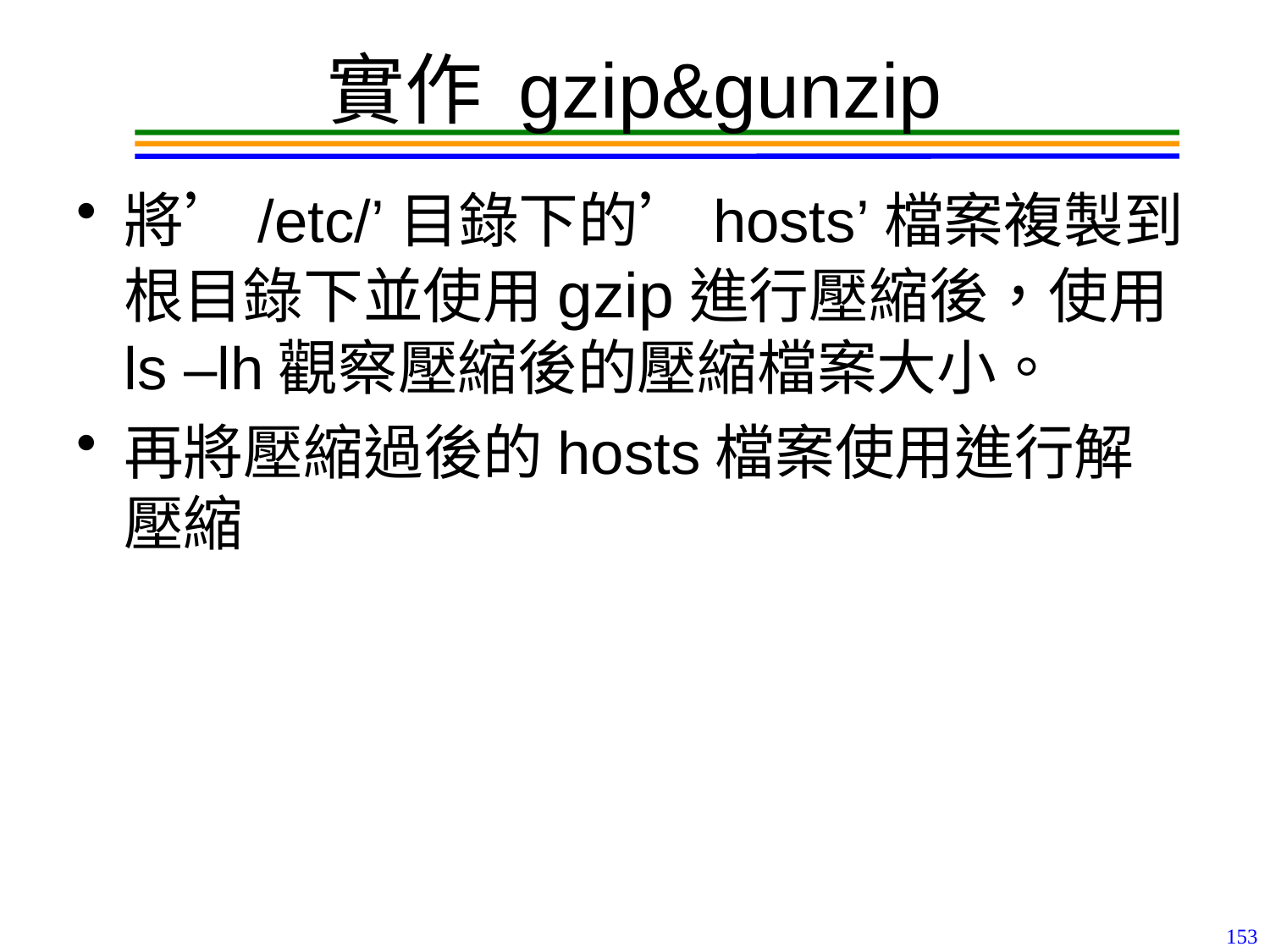

# 實作 gzip&gunzip
將’/etc/’目錄下的’hosts’檔案複製到根目錄下並使用gzip進行壓縮後，使用ls –lh觀察壓縮後的壓縮檔案大小。
再將壓縮過後的hosts檔案使用進行解壓縮
153